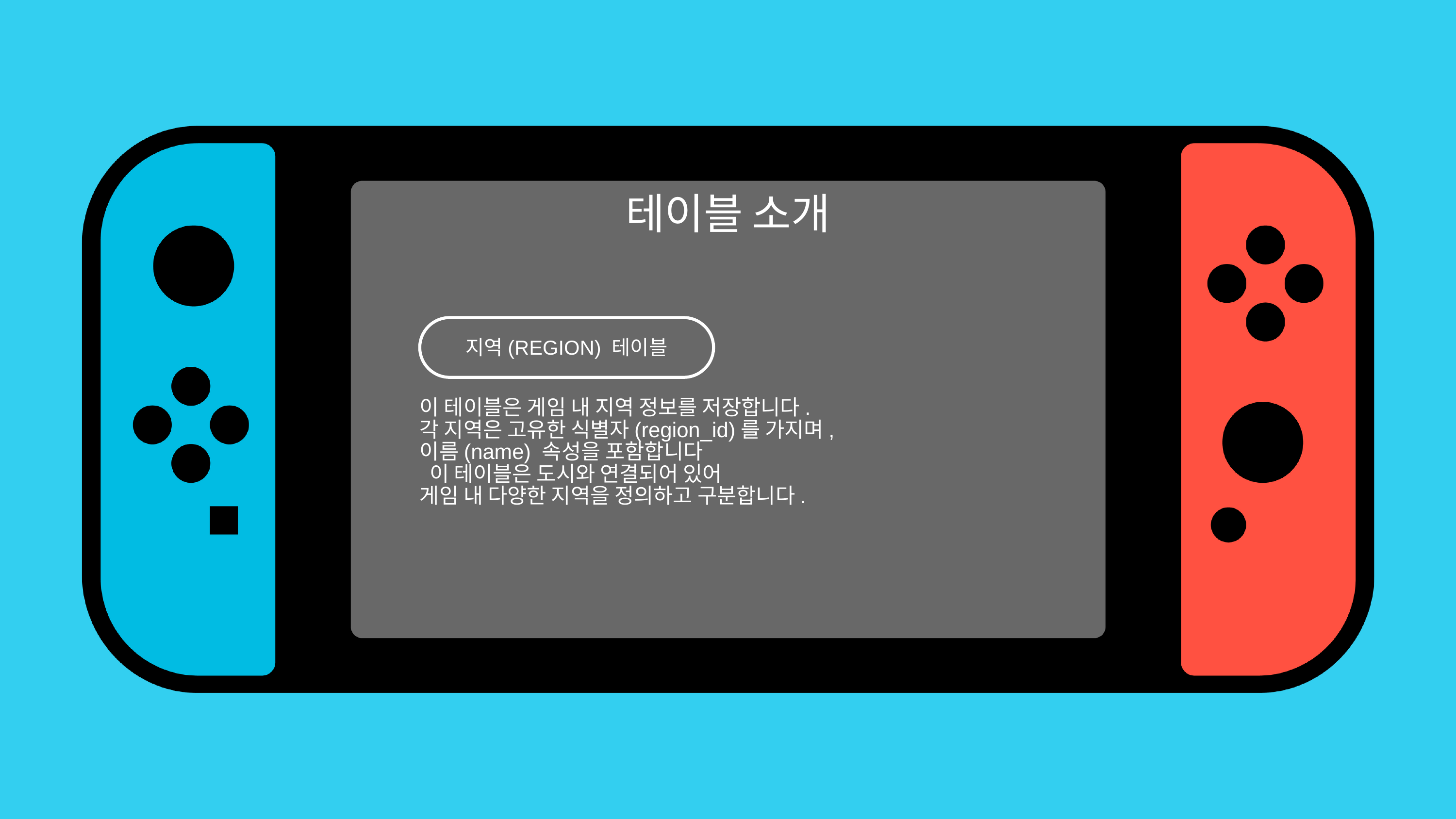

테이블 소개

지역(REGION) 테이블
이 테이블은 게임 내 지역 정보를 저장합니다.
각 지역은 고유한 식별자(region_id)를 가지며,
이름(name) 속성을 포함합니다
 이 테이블은 도시와 연결되어 있어
게임 내 다양한 지역을 정의하고 구분합니다.